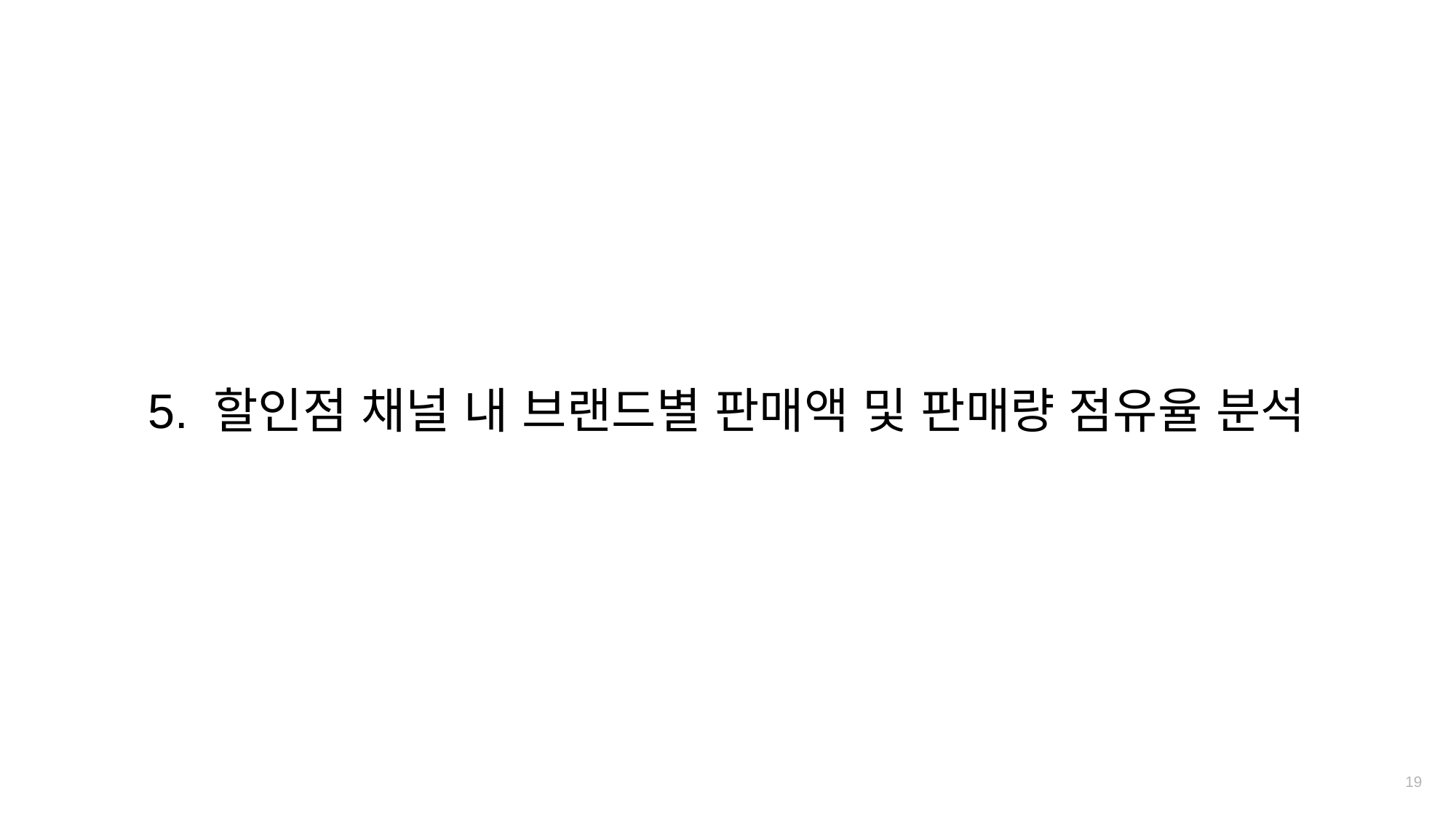

5. 할인점 채널 내 브랜드별 판매액 및 판매량 점유율 분석
19